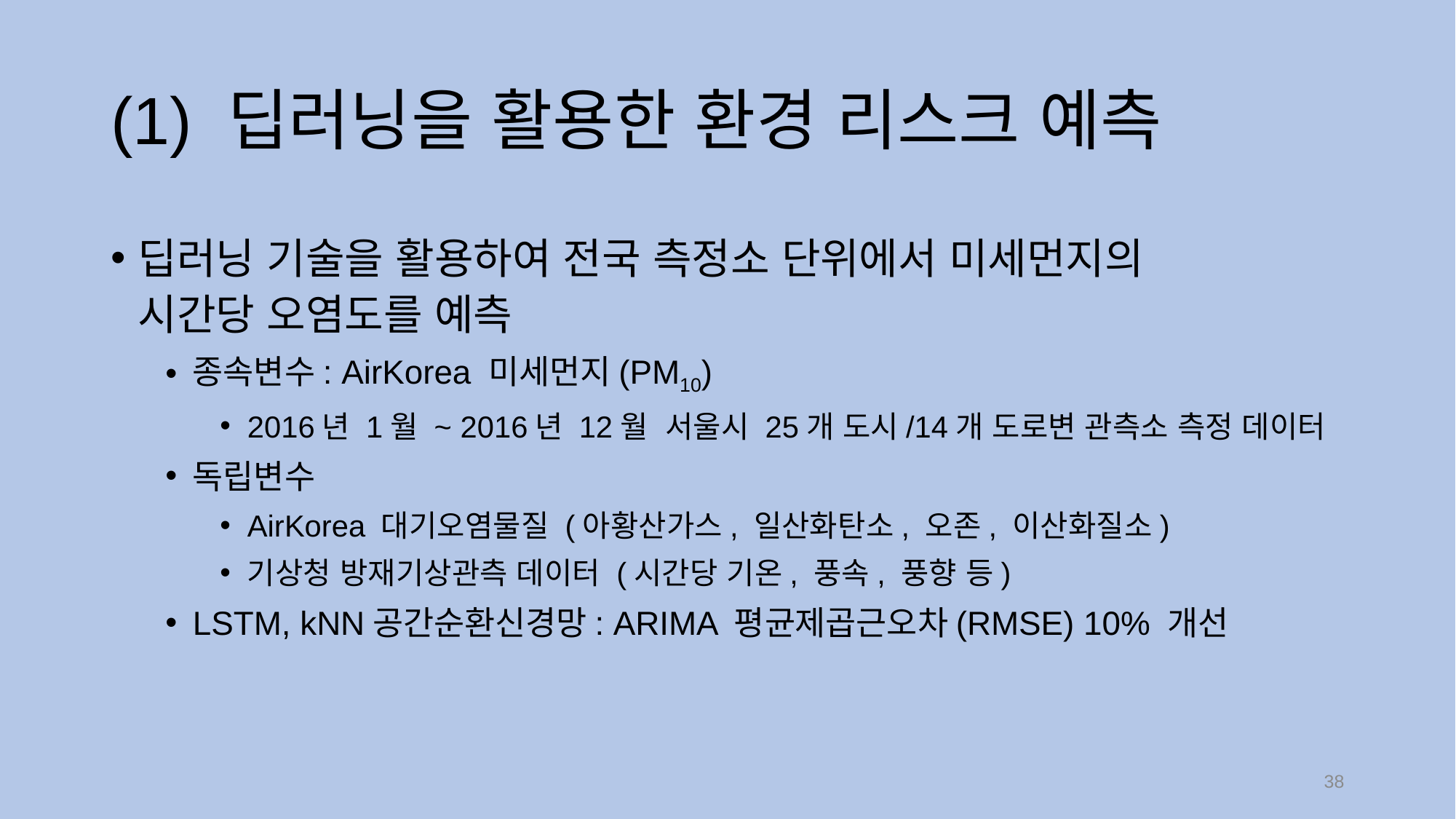

# (1) 딥러닝을 활용한 환경 리스크 예측
딥러닝 기술을 활용하여 전국 측정소 단위에서 미세먼지의
시간당 오염도를 예측
종속변수: AirKorea 미세먼지(PM10)
2016년 1월 ~ 2016년 12월  서울시 25개 도시/14개 도로변 관측소 측정 데이터
독립변수
AirKorea 대기오염물질 (아황산가스, 일산화탄소, 오존, 이산화질소)
기상청 방재기상관측 데이터 (시간당 기온, 풍속, 풍향 등)
LSTM, kNN공간순환신경망: ARIMA 평균제곱근오차(RMSE) 10% 개선

38